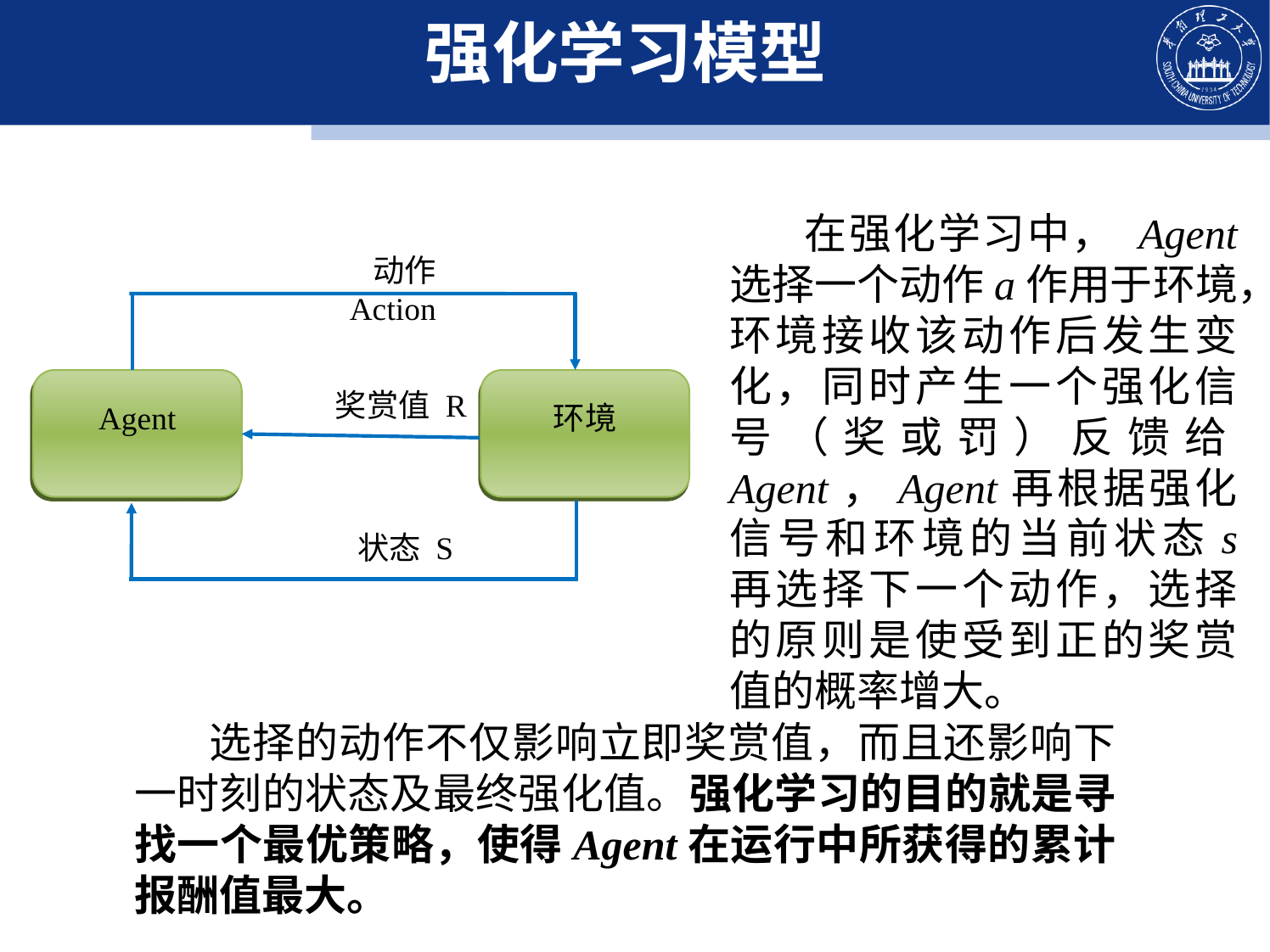

# 强化学习模型
在强化学习中， Agent 选择一个动作a作用于环境，环境接收该动作后发生变化，同时产生一个强化信号（奖或罚）反馈给Agent，Agent再根据强化信号和环境的当前状态s 再选择下一个动作，选择的原则是使受到正的奖赏值的概率增大。
动作 Action

Agent

环境

奖赏值 R

状态 S

选择的动作不仅影响立即奖赏值，而且还影响下一时刻的状态及最终强化值。强化学习的目的就是寻找一个最优策略，使得Agent在运行中所获得的累计报酬值最大。